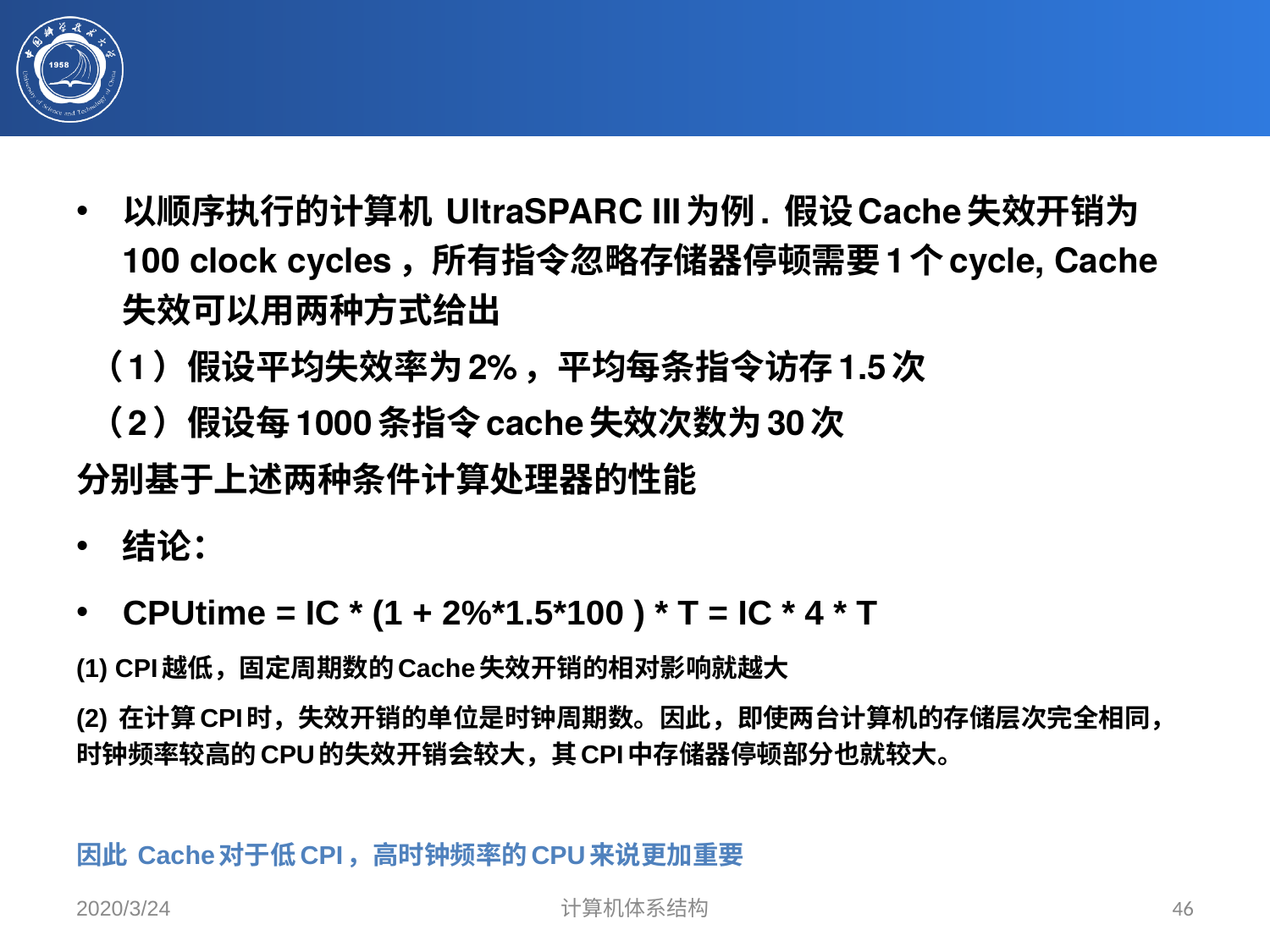

#
以顺序执行的计算机 UltraSPARC III为例. 假设Cache失效开销为100 clock cycles，所有指令忽略存储器停顿需要1个cycle, Cache失效可以用两种方式给出
 （1）假设平均失效率为2%，平均每条指令访存1.5次
 （2）假设每1000条指令cache失效次数为30次
分别基于上述两种条件计算处理器的性能
结论：
CPUtime = IC * (1 + 2%*1.5*100 ) * T = IC * 4 * T
(1) CPI越低，固定周期数的Cache失效开销的相对影响就越大
(2) 在计算CPI时，失效开销的单位是时钟周期数。因此，即使两台计算机的存储层次完全相同，时钟频率较高的CPU的失效开销会较大，其CPI中存储器停顿部分也就较大。

因此 Cache对于低CPI，高时钟频率的CPU来说更加重要
2020/3/24
计算机体系结构
46